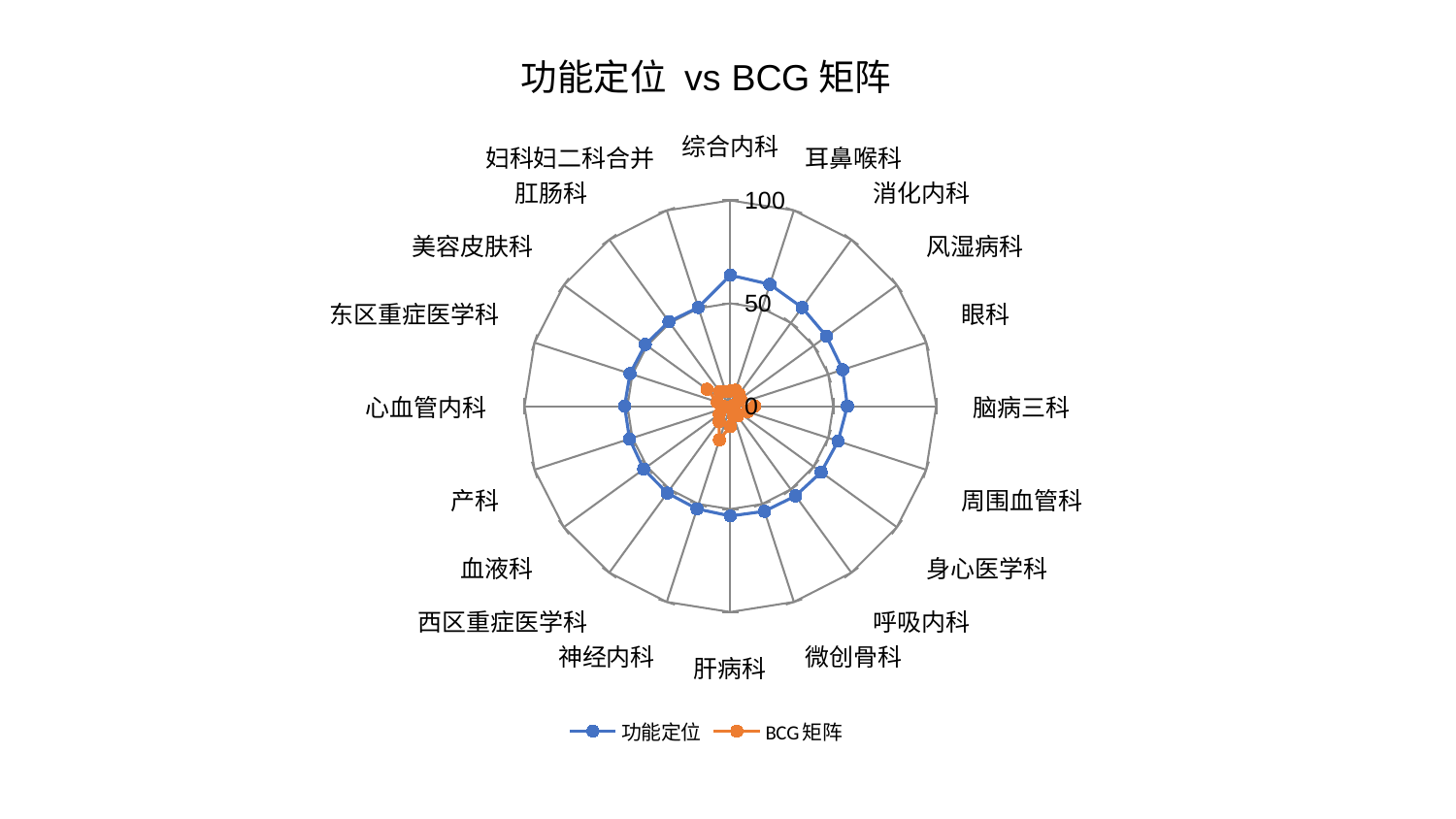

### Chart: 功能定位 vs BCG矩阵

| Category | 功能定位 | BCG矩阵 |
|---|---|---|
| 综合内科 | 63.667965036112285 | 7.4438542670106775 |
| 耳鼻喉科 | 62.24413627735147 | 8.152453008579336 |
| 消化内科 | 59.271713614129155 | 7.2184819048493996 |
| 风湿病科 | 57.751443401664844 | 6.123055920963339 |
| 眼科 | 57.388925592447976 | 2.070432147742276 |
| 脑病三科 | 56.83937788556471 | 11.764249747162452 |
| 周围血管科 | 55.043814217275845 | 8.73709139345503 |
| 身心医学科 | 54.523077545726984 | 1.6658433296872739 |
| 呼吸内科 | 53.87396998826642 | 5.8947430967087335 |
| 微创骨科 | 53.7060457586954 | 4.982048764922994 |
| 肝病科 | 53.35058107836222 | 9.801168034245324 |
| 神经内科 | 52.47795922471684 | 17.234237506367187 |
| 西区重症医学科 | 52.16233788359913 | 9.300361808176069 |
| 血液科 | 52.0413456422125 | 6.578351546993488 |
| 产科 | 51.49720107643997 | 1.6037030654345052 |
| 心血管内科 | 51.37703243817392 | 3.834635672600494 |
| 东区重症医学科 | 51.23046449693494 | 6.693849005440353 |
| 美容皮肤科 | 51.05512837706424 | 13.995482421896437 |
| 肛肠科 | 50.77662521010202 | 8.777818187256397 |
| 妇科妇二科合并 | 50.45499273773076 | 7.476356573540034 |
38